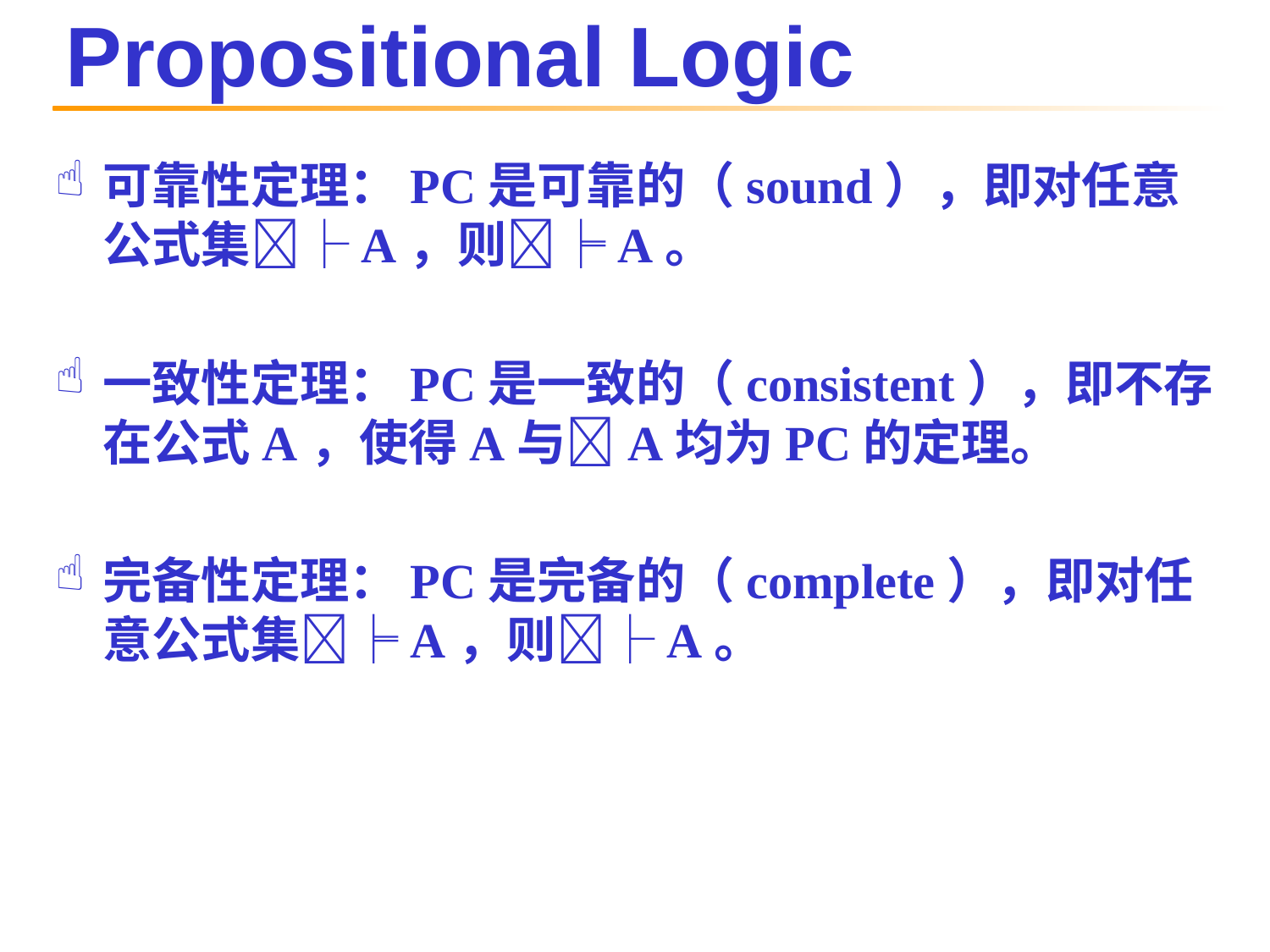

# Propositional Logic
可靠性定理：PC是可靠的（sound），即对任意公式集Γ├A，则Γ╞A。

一致性定理：PC是一致的（consistent），即不存在公式A，使得A与¬A均为PC的定理。

完备性定理：PC是完备的（complete），即对任意公式集Γ╞A，则Γ├A。